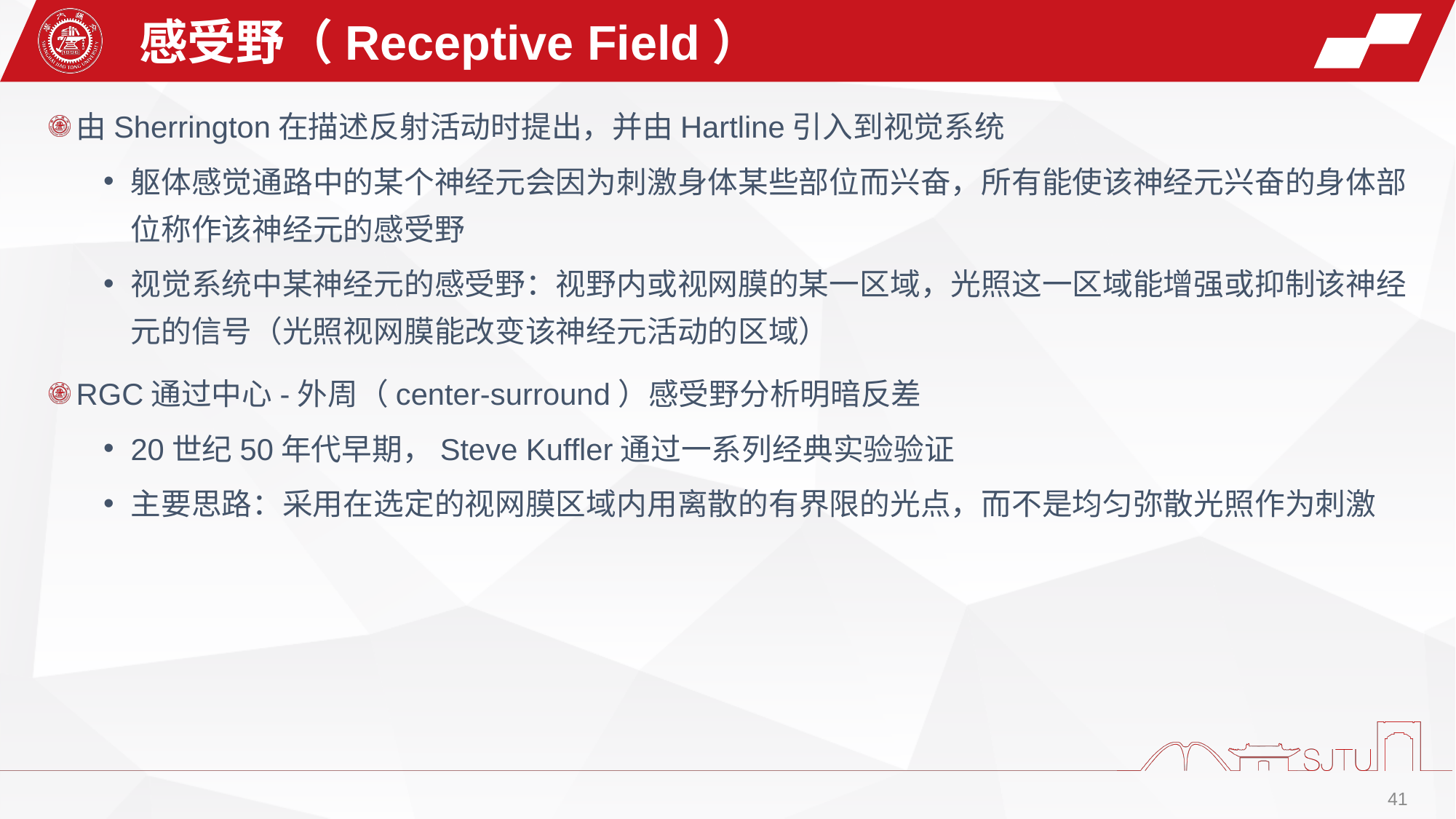

感受野（Receptive Field）
由Sherrington在描述反射活动时提出，并由Hartline引入到视觉系统
躯体感觉通路中的某个神经元会因为刺激身体某些部位而兴奋，所有能使该神经元兴奋的身体部位称作该神经元的感受野
视觉系统中某神经元的感受野：视野内或视网膜的某一区域，光照这一区域能增强或抑制该神经元的信号（光照视网膜能改变该神经元活动的区域）
RGC通过中心-外周（center-surround）感受野分析明暗反差
20世纪50年代早期，Steve Kuffler通过一系列经典实验验证
主要思路：采用在选定的视网膜区域内用离散的有界限的光点，而不是均匀弥散光照作为刺激

41